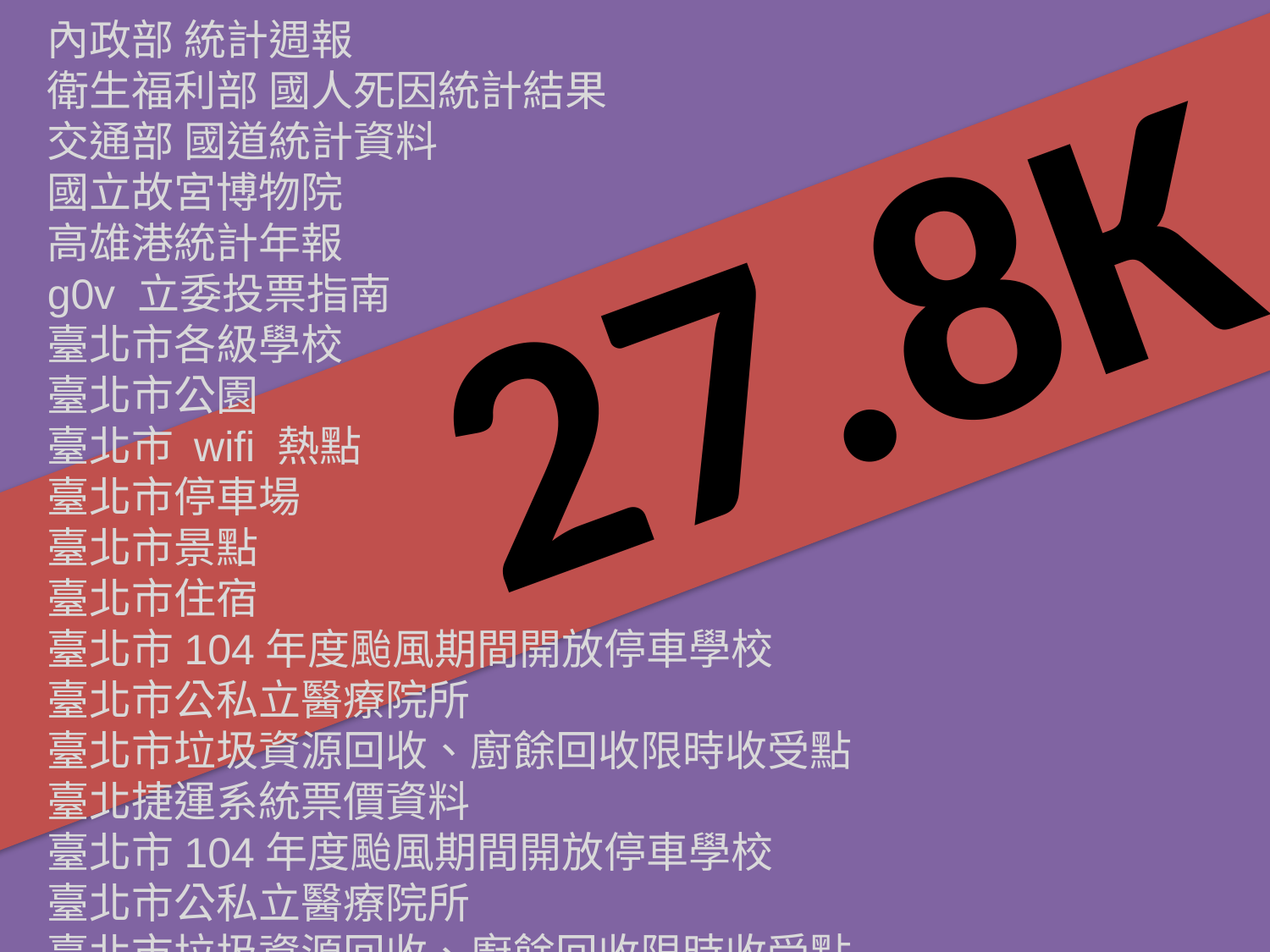

內政部 統計週報
衛生福利部 國人死因統計結果
交通部 國道統計資料
國立故宮博物院
高雄港統計年報
g0v 立委投票指南
臺北市各級學校
臺北市公園
臺北市 wifi 熱點
臺北市停車場
臺北市景點
臺北市住宿
臺北市104年度颱風期間開放停車學校
臺北市公私立醫療院所
臺北市垃圾資源回收、廚餘回收限時收受點
臺北捷運系統票價資料
臺北市104年度颱風期間開放停車學校
臺北市公私立醫療院所
臺北市垃圾資源回收、廚餘回收限時收受點
27.8K